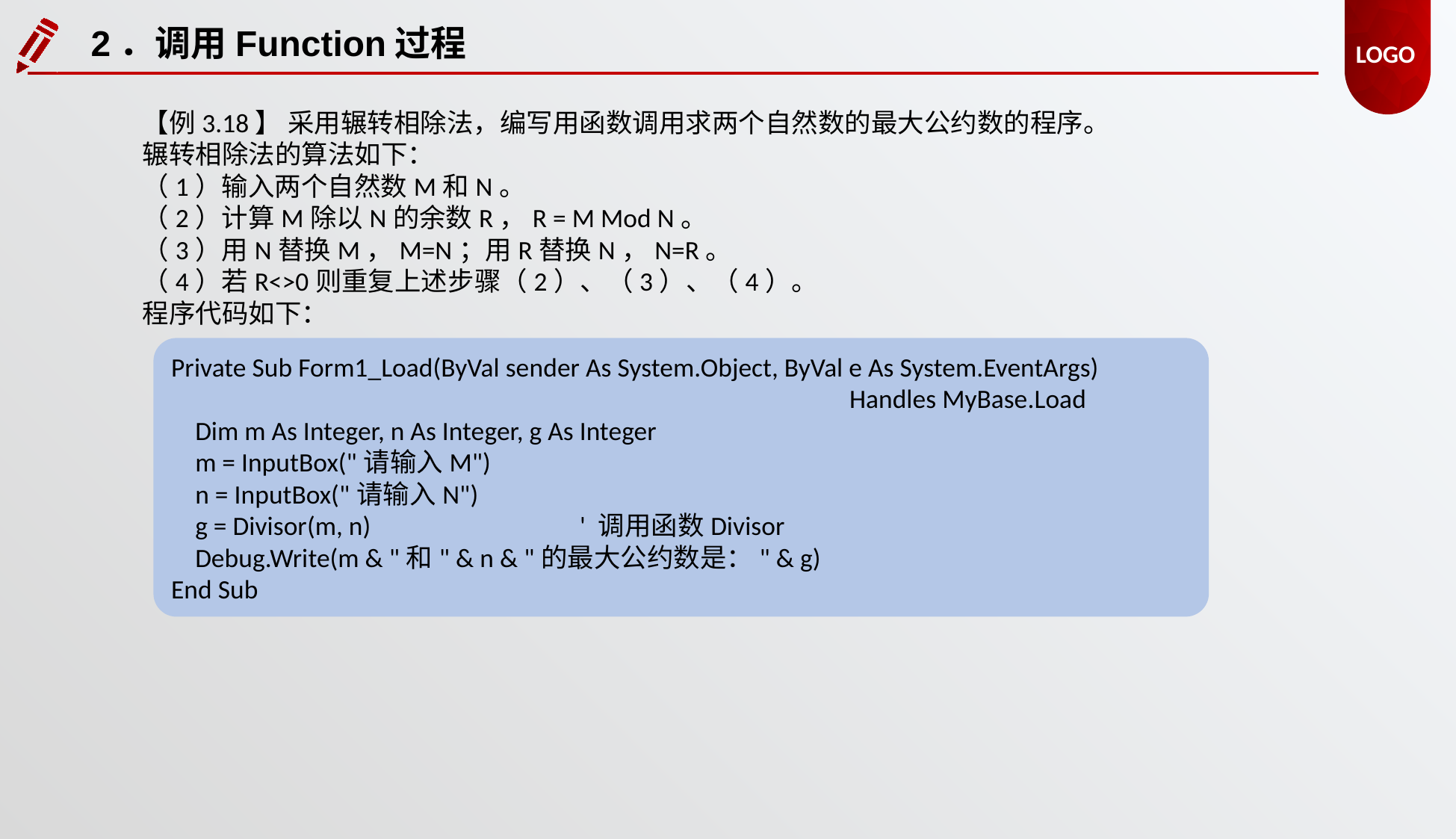

2．调用Function过程
【例3.18】 采用辗转相除法，编写用函数调用求两个自然数的最大公约数的程序。
辗转相除法的算法如下：
（1）输入两个自然数M和N。
（2）计算M除以N的余数R，R = M Mod N。
（3）用N替换M，M=N；用R替换N，N=R。
（4）若R<>0则重复上述步骤（2）、（3）、（4）。
程序代码如下：
Private Sub Form1_Load(ByVal sender As System.Object, ByVal e As System.EventArgs)
						 Handles MyBase.Load
    Dim m As Integer, n As Integer, g As Integer
    m = InputBox("请输入M")
    n = InputBox("请输入N")
    g = Divisor(m, n)                                   ' 调用函数Divisor
    Debug.Write(m & "和" & n & "的最大公约数是：" & g)
End Sub